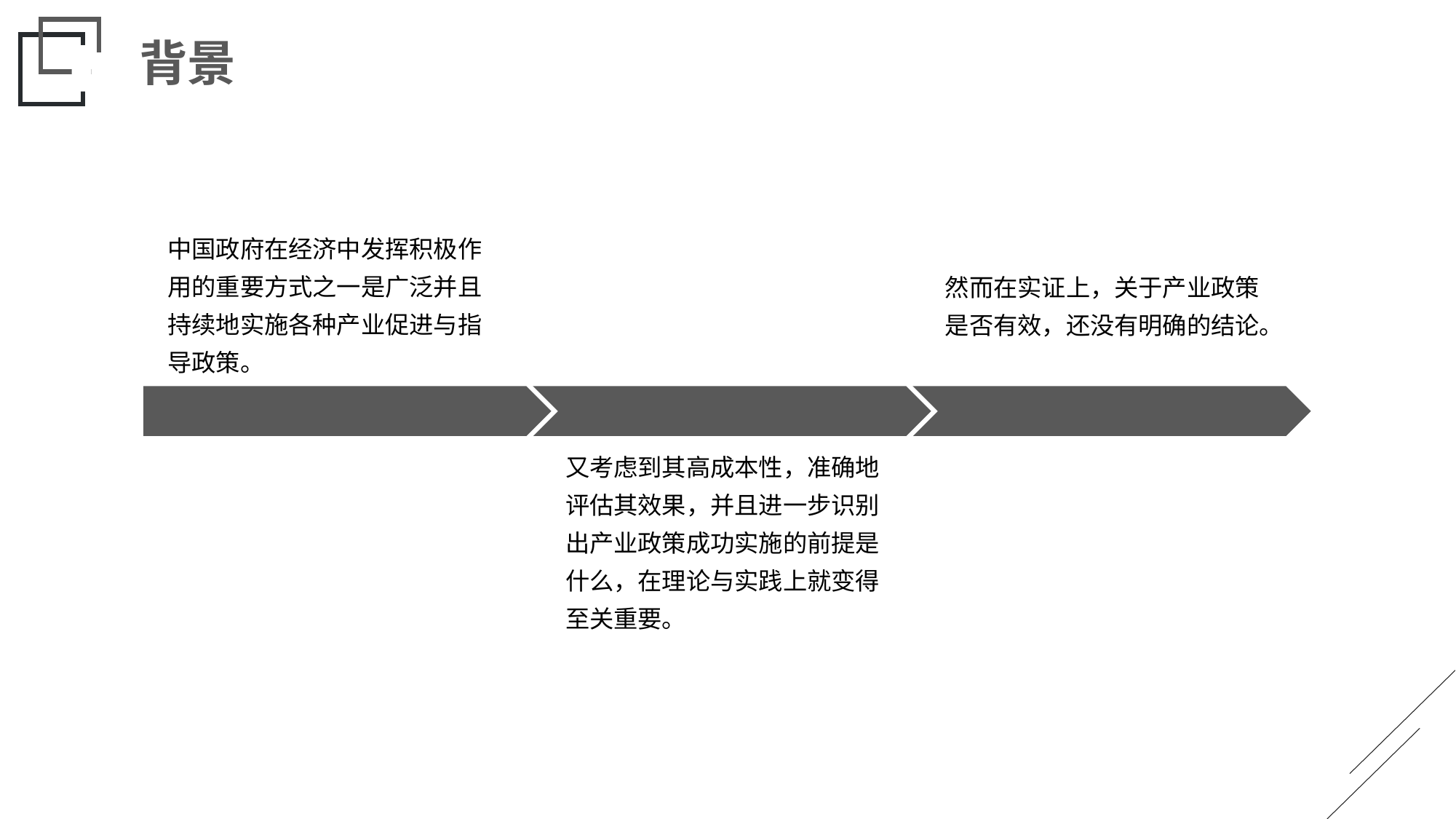

背景

中国政府在经济中发挥积极作用的重要方式之一是广泛并且持续地实施各种产业促进与指导政策。
然而在实证上，关于产业政策是否有效，还没有明确的结论。

又考虑到其高成本性，准确地评估其效果，并且进一步识别出产业政策成功实施的前提是什么，在理论与实践上就变得至关重要。